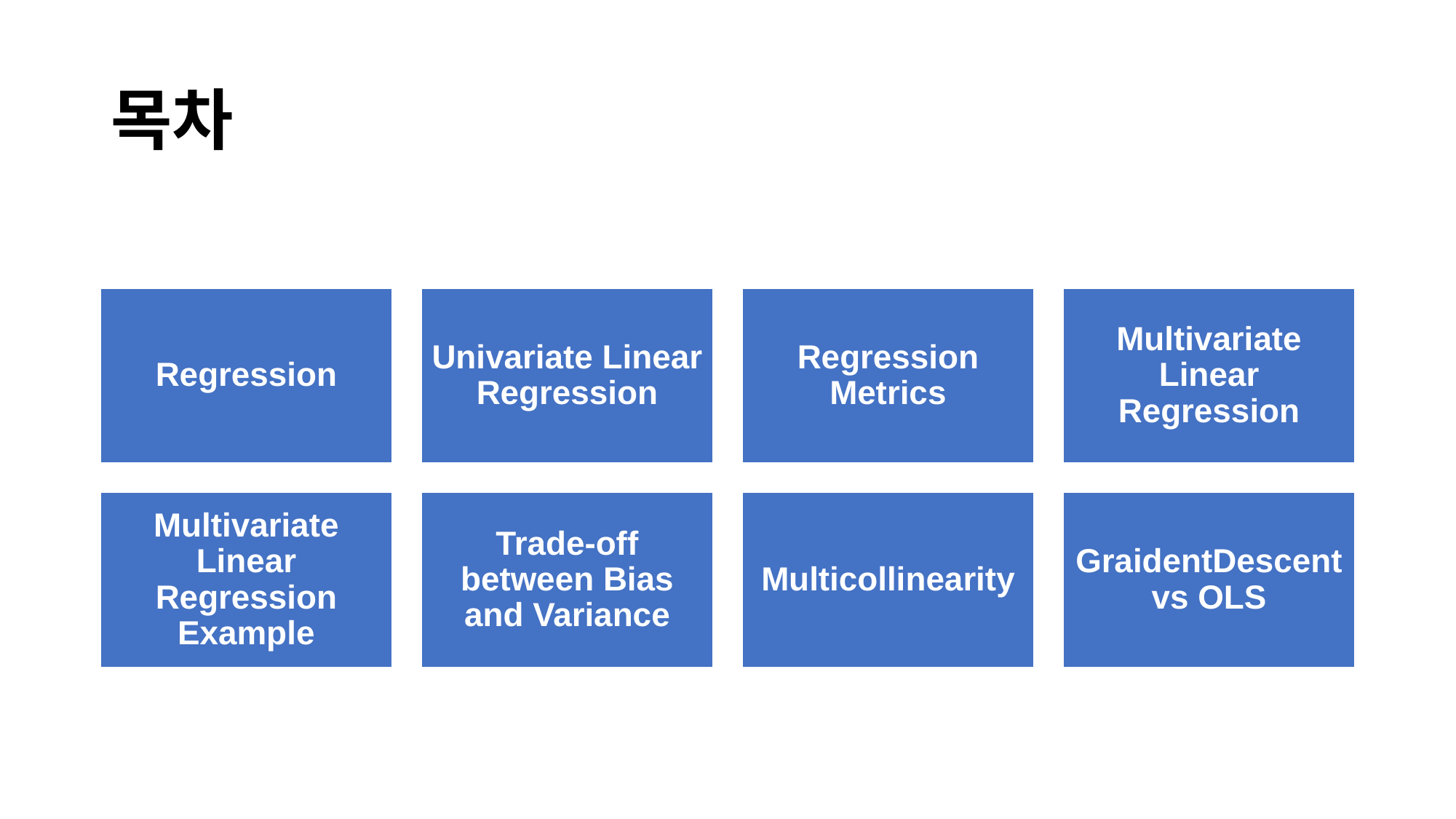

# 목차
Regression
Univariate Linear Regression
Regression Metrics
Multivariate Linear Regression
Multivariate Linear Regression Example
Trade-off between Bias and Variance
Multicollinearity
GraidentDescent vs OLS